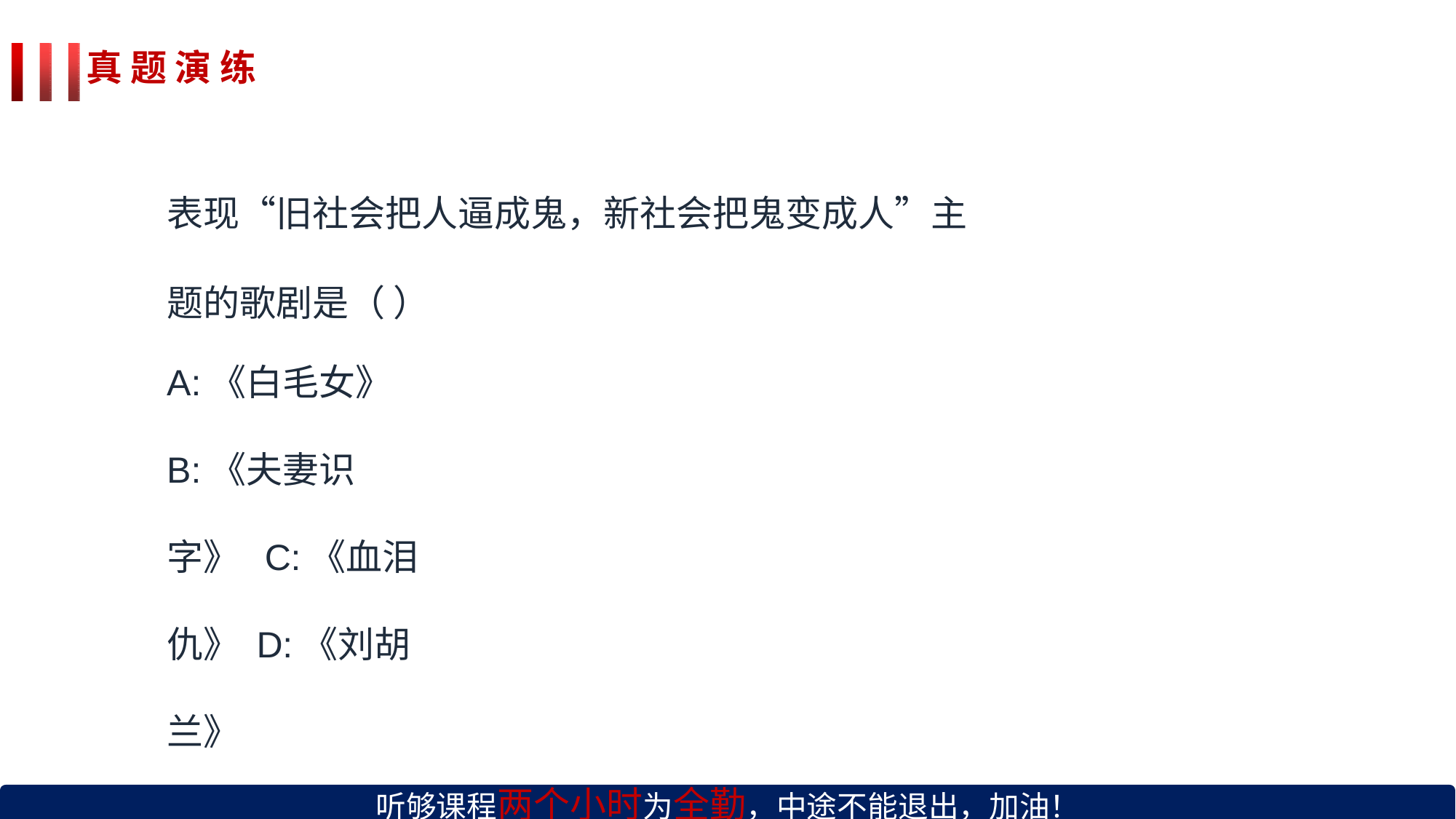

# 真 题 演 练

表现“旧社会把人逼成鬼，新社会把鬼变成人”主

题的歌剧是（ ）

A:《白毛女》
B:《夫妻识字》  C:《血泪仇》 D:《刘胡兰》
88

听够课程两个小时为全勤，中途不能退出，加油！